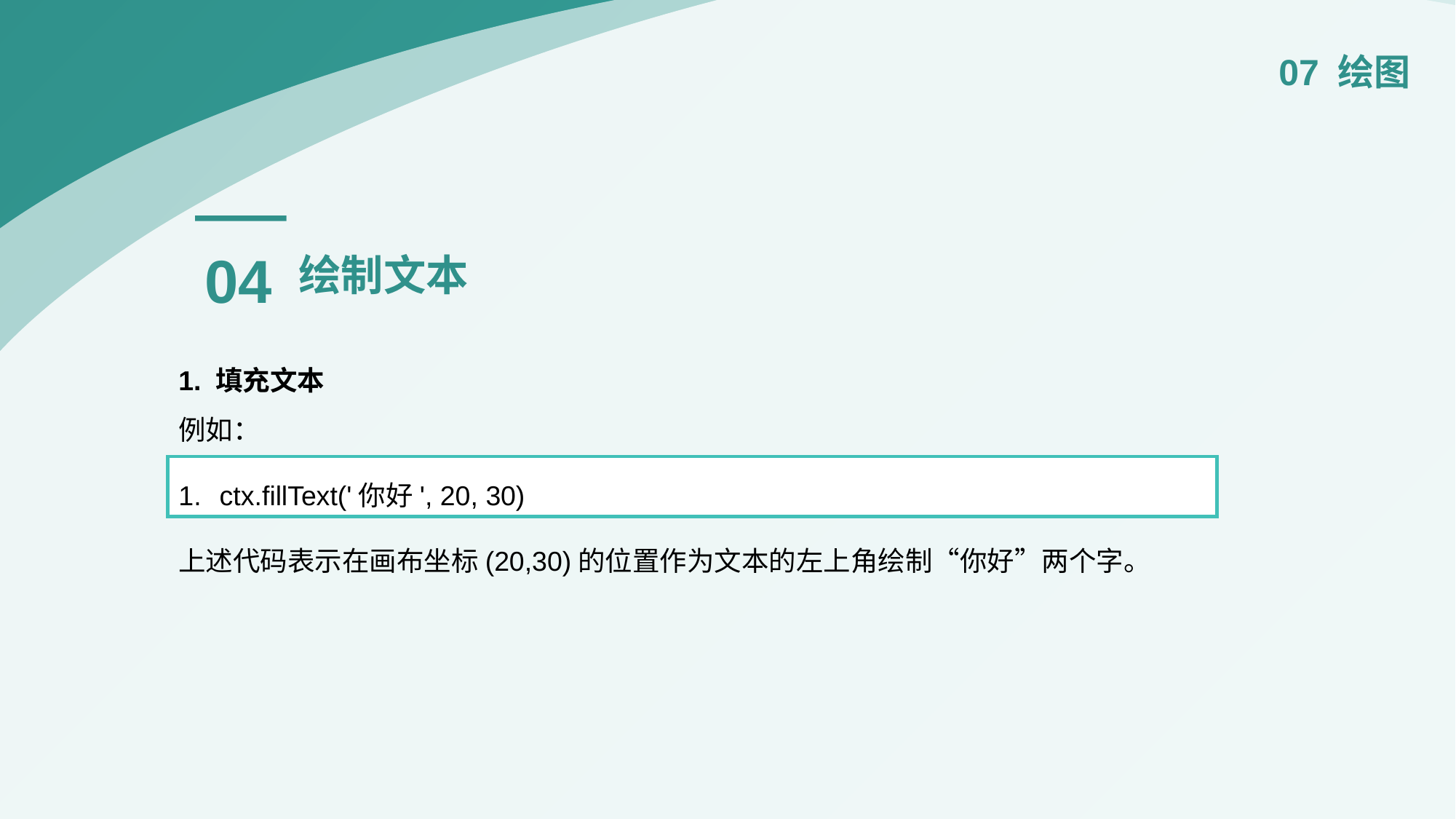

07 绘图
04

绘制文本
1. 填充文本
例如：

上述代码表示在画布坐标(20,30)的位置作为文本的左上角绘制“你好”两个字。
ctx.fillText('你好', 20, 30)